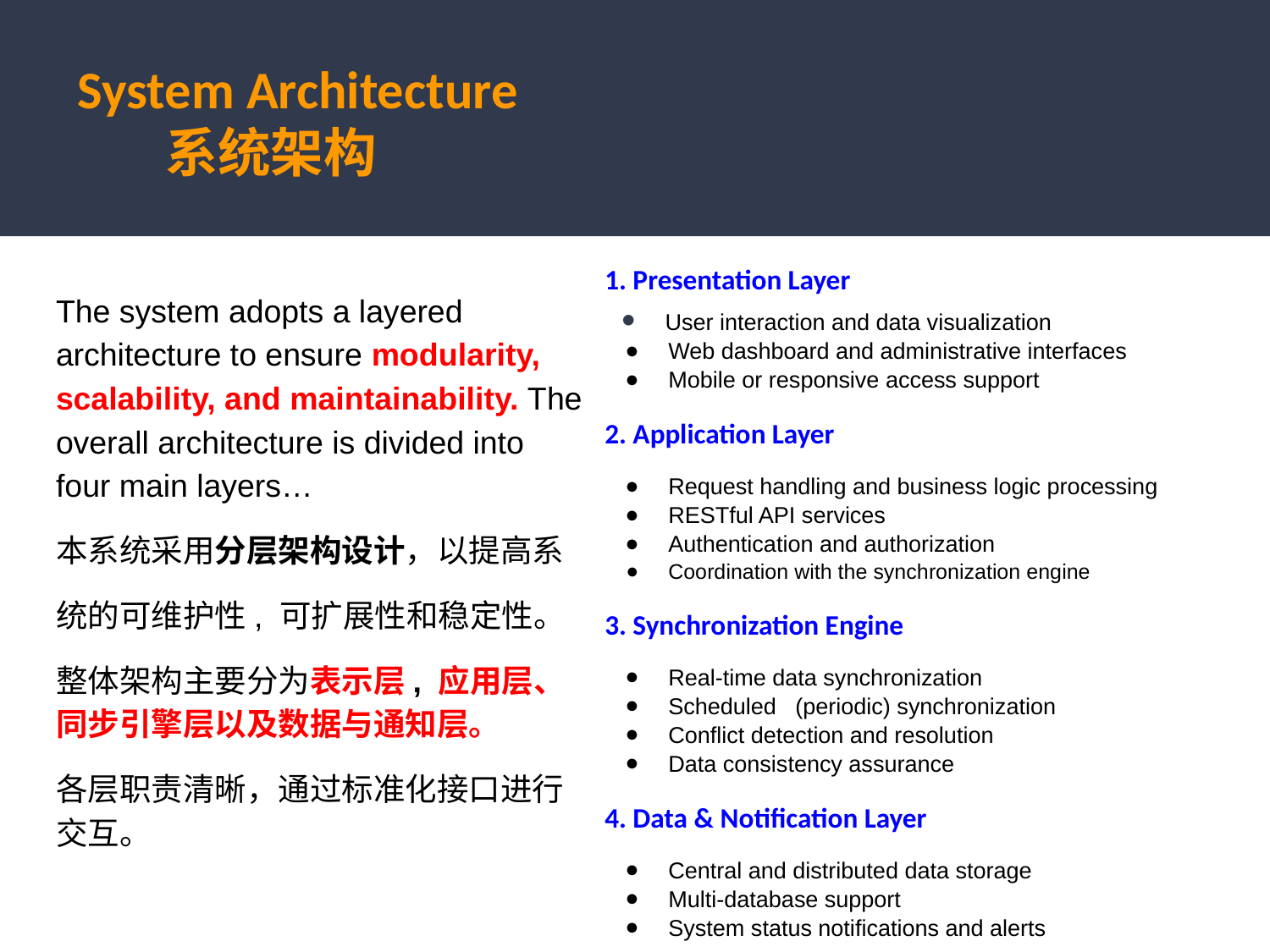

# System Architecture
        系统架构

1. Presentation Layer
  User interaction and data visualization
Web dashboard and administrative interfaces
Mobile or responsive access support
2. Application Layer
Request handling and business logic processing
RESTful API services
Authentication and authorization
Coordination with the synchronization engine
3. Synchronization Engine
Real-time data synchronization
Scheduled 	(periodic) synchronization
Conflict detection and resolution
Data consistency assurance
4. Data & Notification Layer
Central and distributed data storage
Multi-database support
System status notifications and alerts

The system adopts a layered architecture to ensure modularity, scalability, and maintainability. The overall architecture is divided into four main layers…
本系统采用分层架构设计，以提高系
统的可维护性, 可扩展性和稳定性。
整体架构主要分为表示层, 应用层、同步引擎层以及数据与通知层。
各层职责清晰，通过标准化接口进行交互。